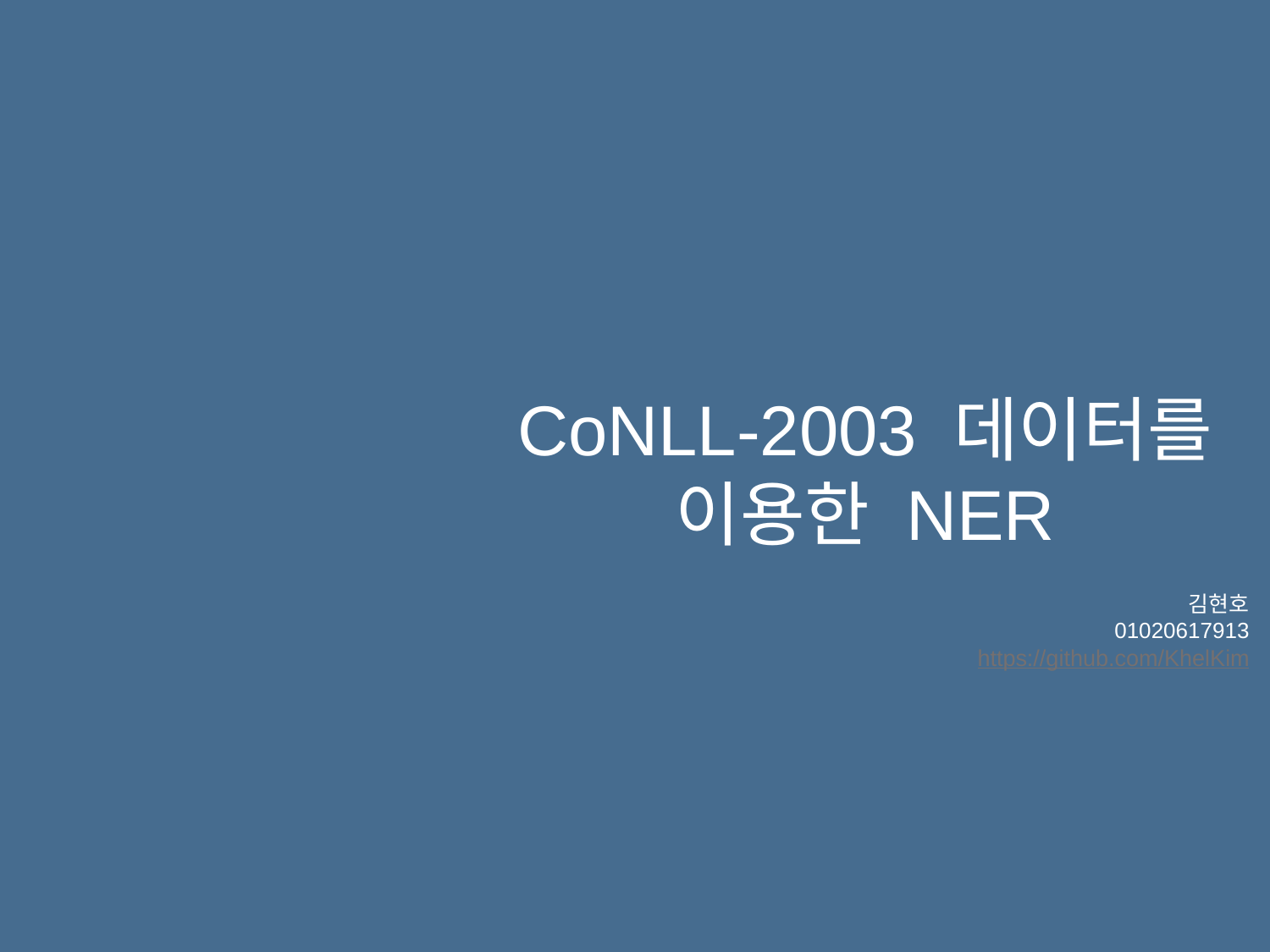

CoNLL-2003 데이터를 이용한 NER
김현호
01020617913
https://github.com/KhelKim